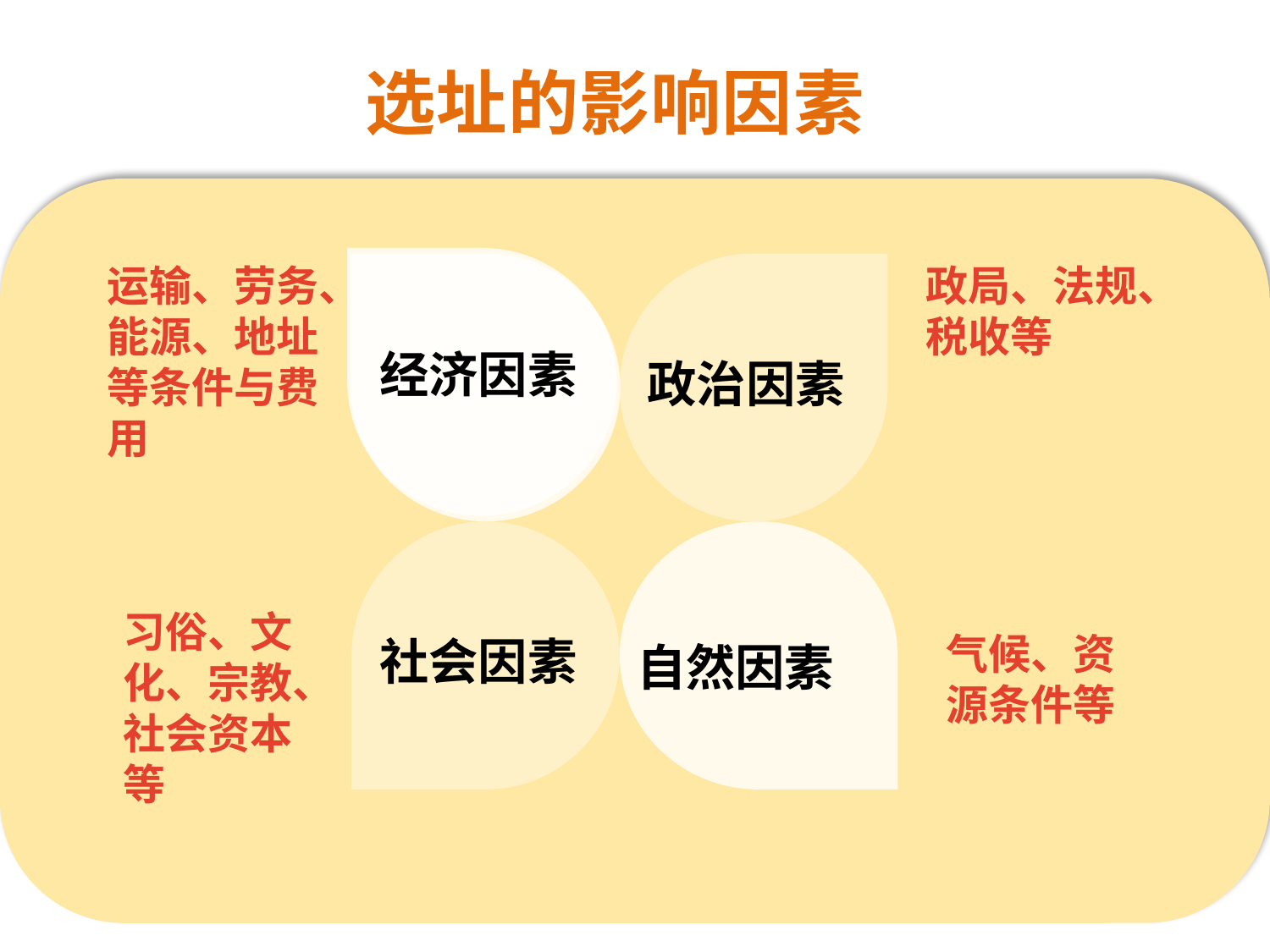

选址的影响因素

运输、劳务、能源、地址等条件与费用

政局、法规、税收等
经济因素
政治因素

习俗、文化、宗教、社会资本等
气候、资源条件等
社会因素
自然因素